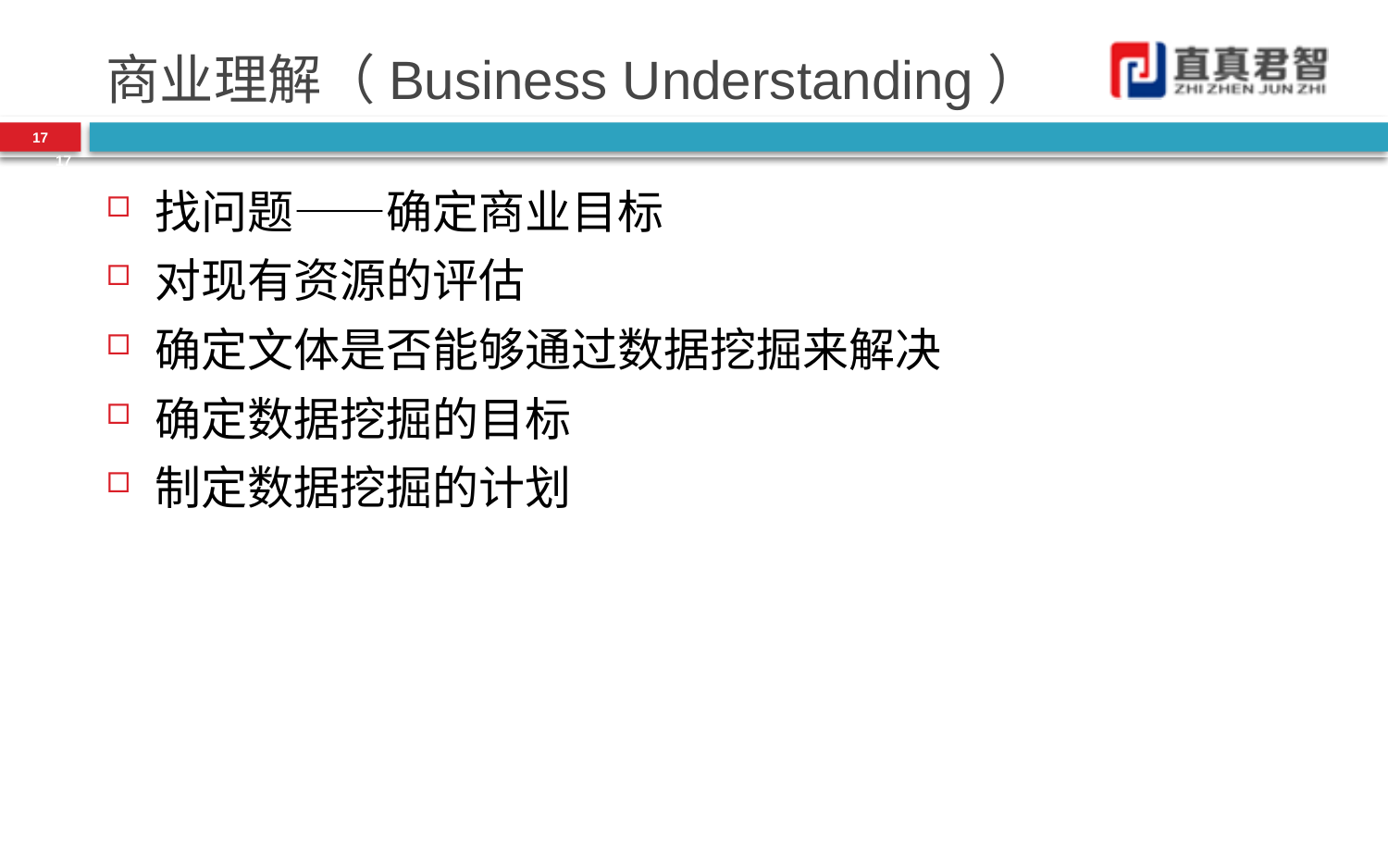

# 商业理解（Business Understanding）
17
17
找问题——确定商业目标
对现有资源的评估
确定文体是否能够通过数据挖掘来解决
确定数据挖掘的目标
制定数据挖掘的计划